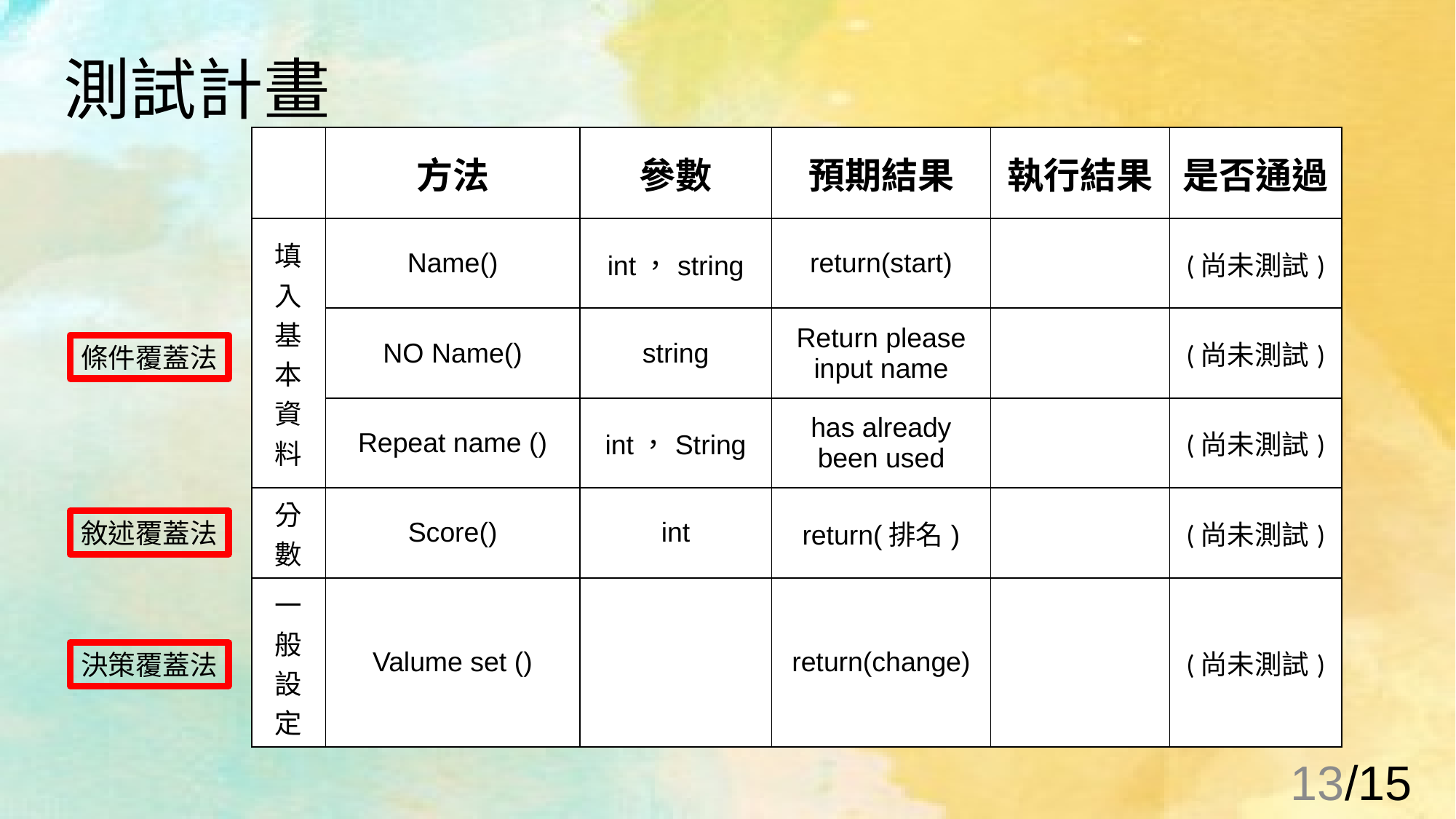

測試計畫
|  | 方法 | 參數 | 預期結果 | 執行結果 | 是否通過 |
| --- | --- | --- | --- | --- | --- |
| 填入基本資料 | Name() | int，string | return(start) |  | (尚未測試) |
|  | NO Name() | string | Return please input name |  | (尚未測試) |
|  | Repeat name () | int，String | has already been used |  | (尚未測試) |
| 分數 | Score() | int | return(排名) |  | (尚未測試) |
| 一般設定 | Valume set () |  | return(change) |  | (尚未測試) |
條件覆蓋法
敘述覆蓋法
決策覆蓋法
13